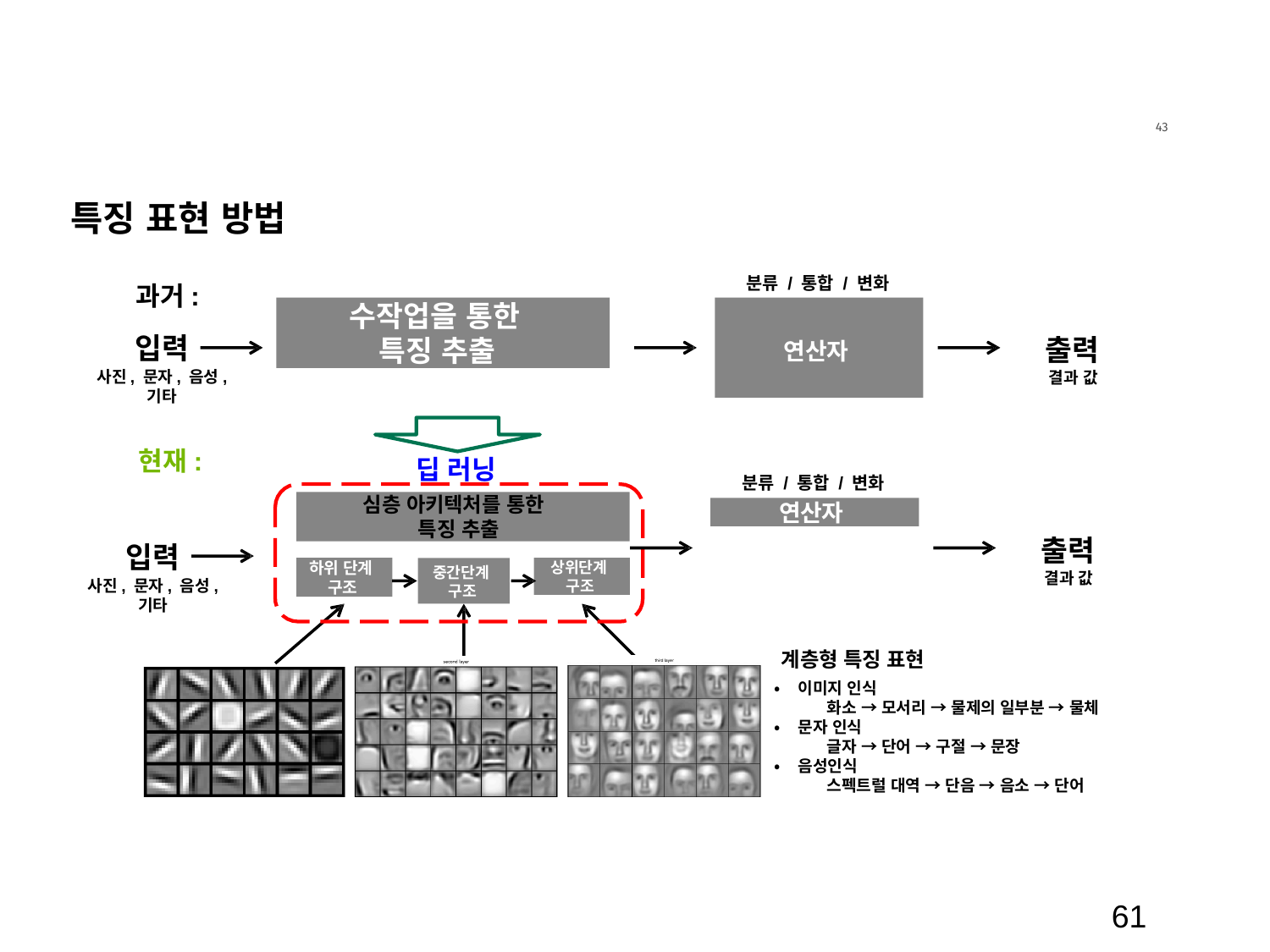

43
특징 표현 방법
분류 / 통합 / 변화
과거:
입력
사진, 문자, 음성, 기타

수작업을 통한 특징 추출
출력
결과 값
연산자

현재:
딥 러닝
분류 / 통합 / 변화

심층 아키텍처를 통한 특징 추출
연산자
출력
결과 값
입력
사진, 문자, 음성, 기타

상위단계 구조
하위 단계 구조
중간단계 구조

계층형 특징 표현
•   이미지 인식
화소 → 모서리 → 물제의 일부분 → 물체
•   문자 인식
글자 → 단어 → 구절 → 문장
•   음성인식
스펙트럴 대역 → 단음 → 음소 → 단어